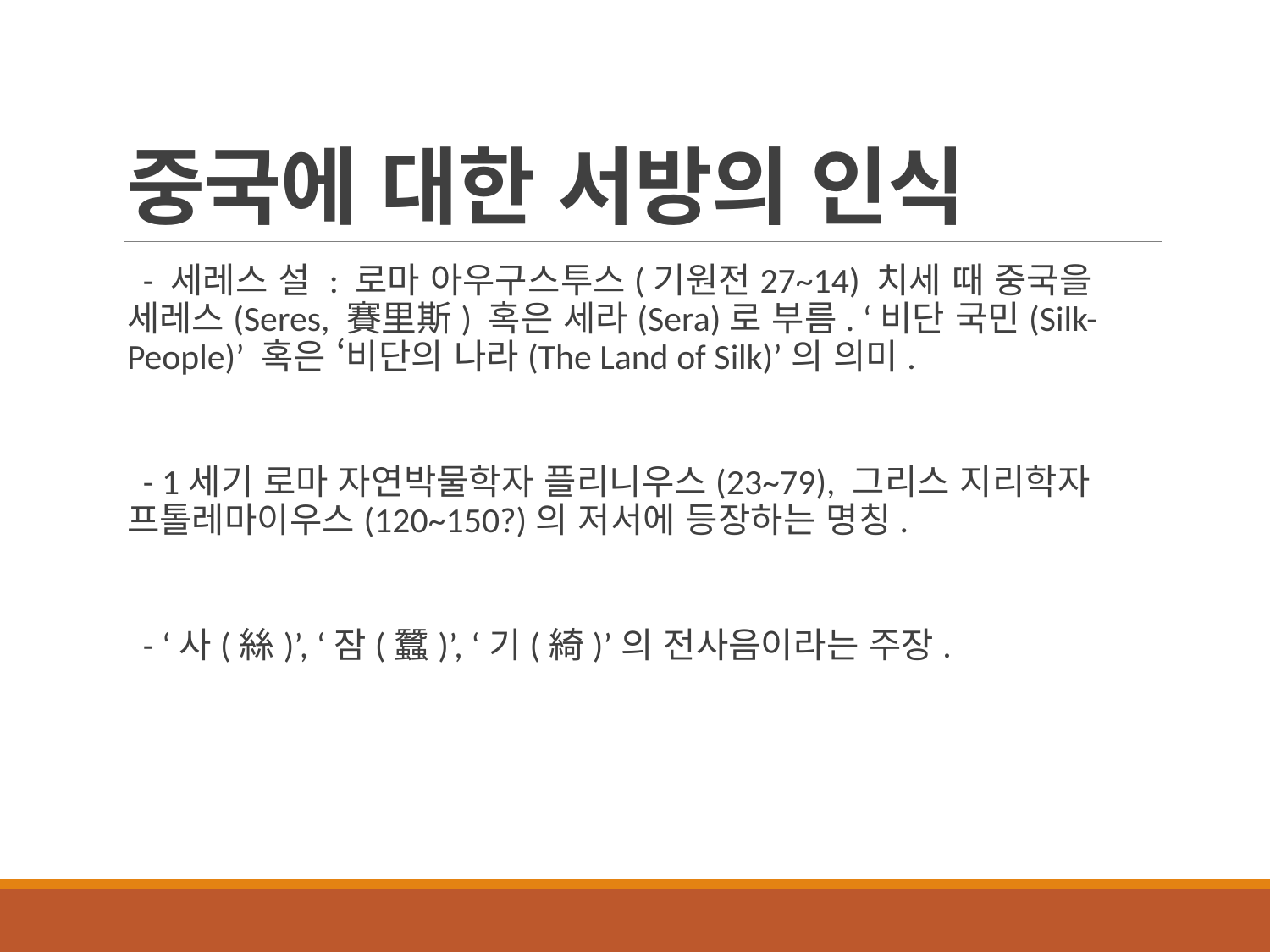

# 중국에 대한 서방의 인식
  - 세레스 설 : 로마 아우구스투스(기원전27~14) 치세 때 중국을 세레스(Seres, 賽里斯) 혹은 세라(Sera)로 부름. ‘비단 국민(Silk-People)’ 혹은 ‘비단의 나라(The Land of Silk)’의 의미.

  - 1세기 로마 자연박물학자 플리니우스(23~79), 그리스 지리학자 프톨레마이우스(120~150?)의 저서에 등장하는 명칭.

  - ‘사(絲)’, ‘잠(蠶)’, ‘기(綺)’의 전사음이라는 주장.